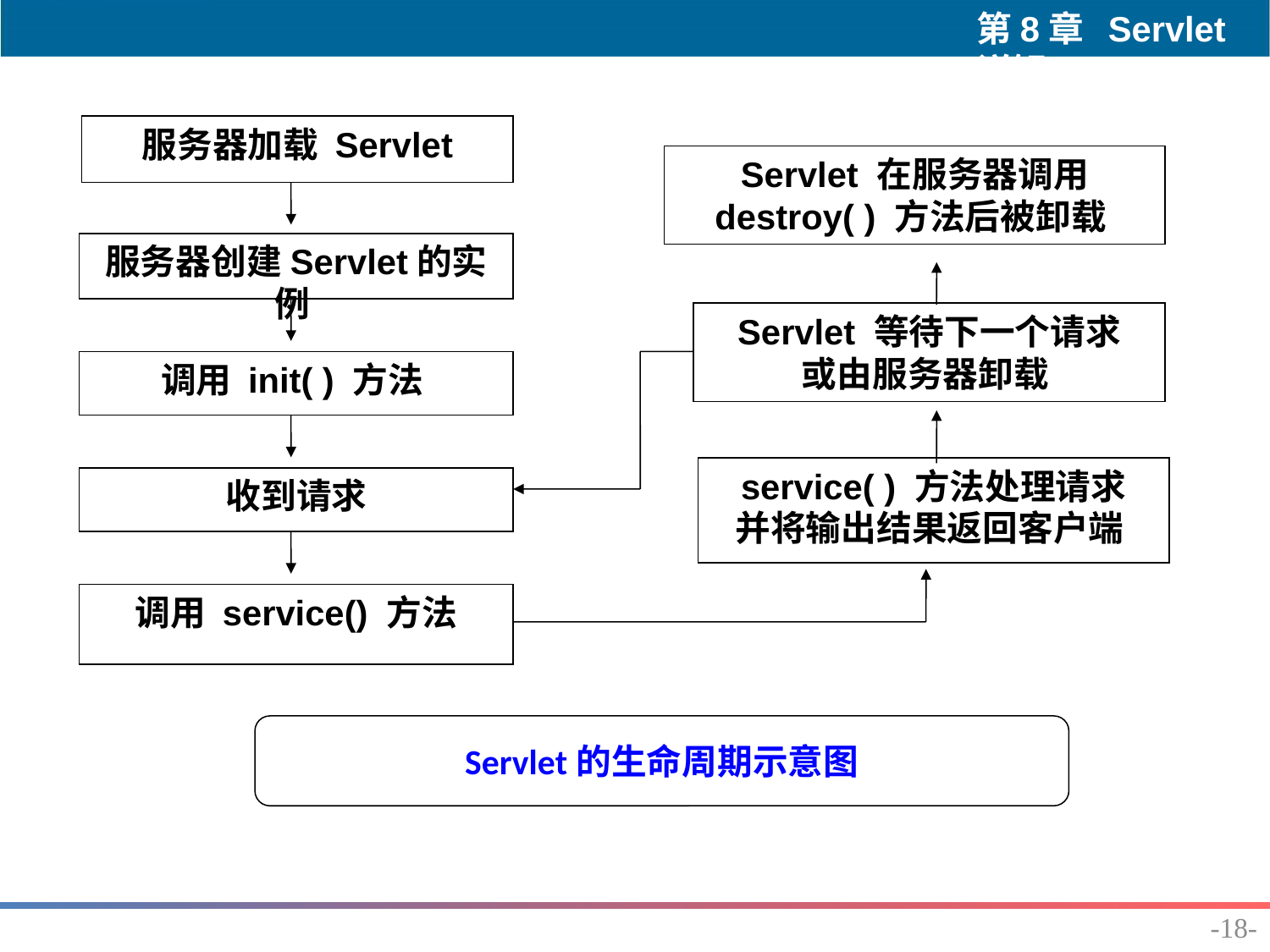

服务器加载 Servlet
Servlet 在服务器调用
destroy( ) 方法后被卸载

服务器创建Servlet的实例

Servlet 等待下一个请求
或由服务器卸载
调用 init( ) 方法

service( ) 方法处理请求
并将输出结果返回客户端
收到请求

调用 service() 方法

Servlet的生命周期示意图
-18-